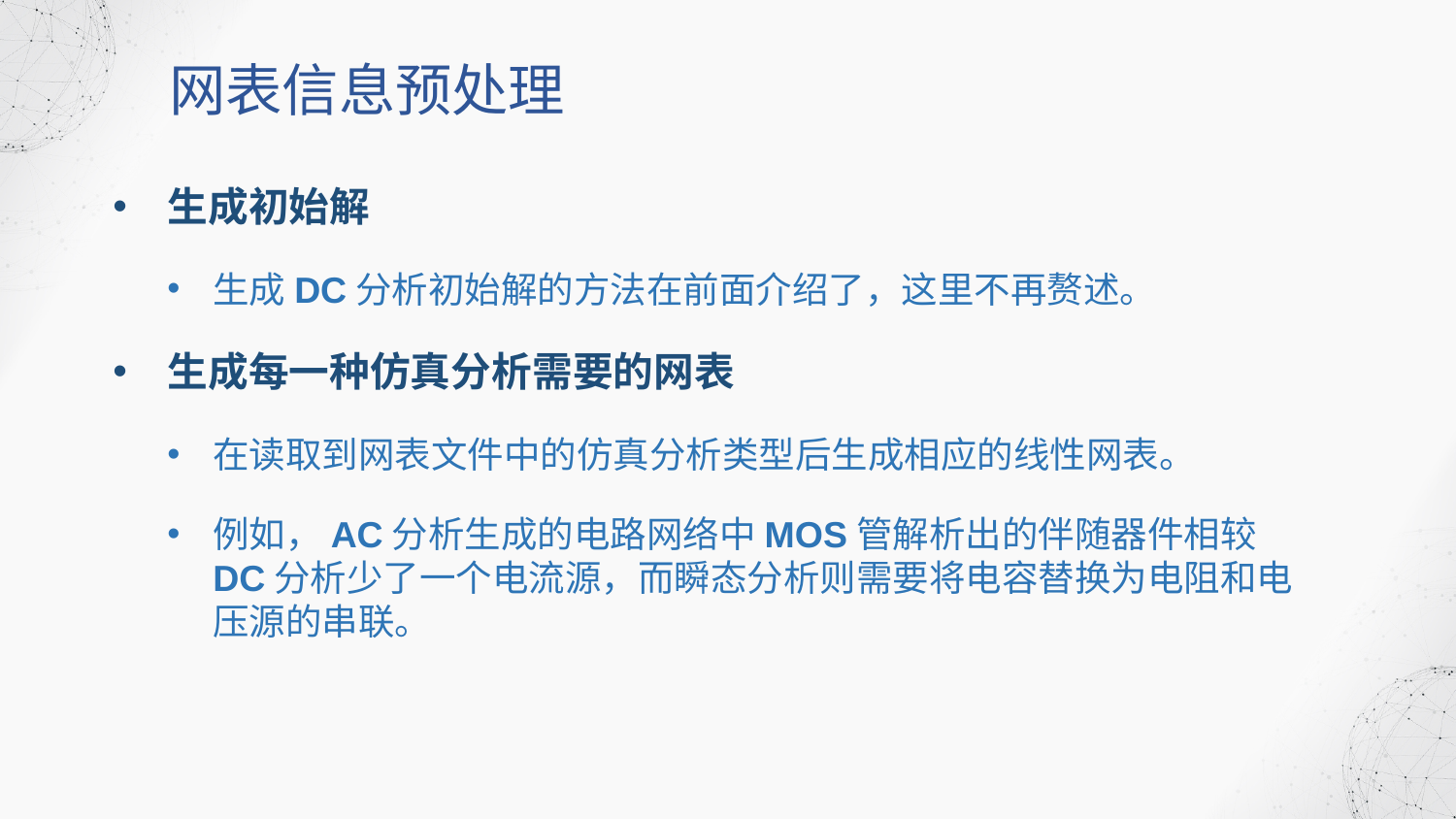

网表信息预处理
生成初始解
生成DC分析初始解的方法在前面介绍了，这里不再赘述。
生成每一种仿真分析需要的网表
在读取到网表文件中的仿真分析类型后生成相应的线性网表。
例如，AC分析生成的电路网络中MOS管解析出的伴随器件相较DC分析少了一个电流源，而瞬态分析则需要将电容替换为电阻和电压源的串联。